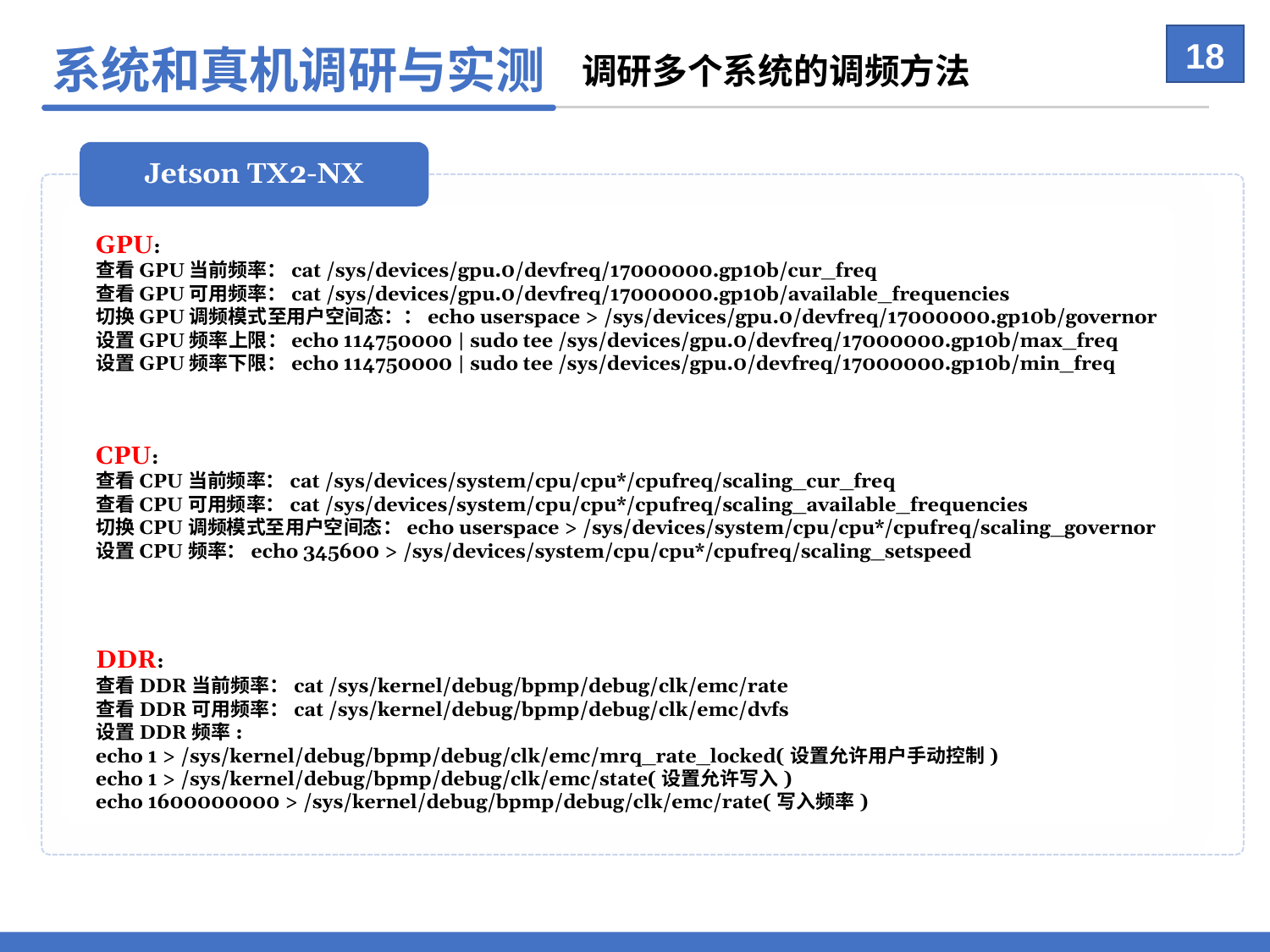

18
系统和真机调研与实测
调研多个系统的调频方法

Jetson TX2-NX

GPU:
查看GPU当前频率：cat /sys/devices/gpu.0/devfreq/17000000.gp10b/cur_freq
查看GPU可用频率：cat /sys/devices/gpu.0/devfreq/17000000.gp10b/available_frequencies
切换GPU调频模式至用户空间态：：echo userspace > /sys/devices/gpu.0/devfreq/17000000.gp10b/governor
设置GPU频率上限：echo 114750000 | sudo tee /sys/devices/gpu.0/devfreq/17000000.gp10b/max_freq
设置GPU频率下限：echo 114750000 | sudo tee /sys/devices/gpu.0/devfreq/17000000.gp10b/min_freq

CPU:
查看CPU当前频率：cat /sys/devices/system/cpu/cpu*/cpufreq/scaling_cur_freq
查看CPU可用频率：cat /sys/devices/system/cpu/cpu*/cpufreq/scaling_available_frequencies
切换CPU调频模式至用户空间态：echo userspace > /sys/devices/system/cpu/cpu*/cpufreq/scaling_governor
设置CPU频率：echo 345600 > /sys/devices/system/cpu/cpu*/cpufreq/scaling_setspeed

DDR:
查看DDR当前频率：cat /sys/kernel/debug/bpmp/debug/clk/emc/rate
查看DDR可用频率：cat /sys/kernel/debug/bpmp/debug/clk/emc/dvfs
设置DDR频率:
echo 1 > /sys/kernel/debug/bpmp/debug/clk/emc/mrq_rate_locked(设置允许用户手动控制)
echo 1 > /sys/kernel/debug/bpmp/debug/clk/emc/state(设置允许写入)
echo 1600000000 > /sys/kernel/debug/bpmp/debug/clk/emc/rate(写入频率)